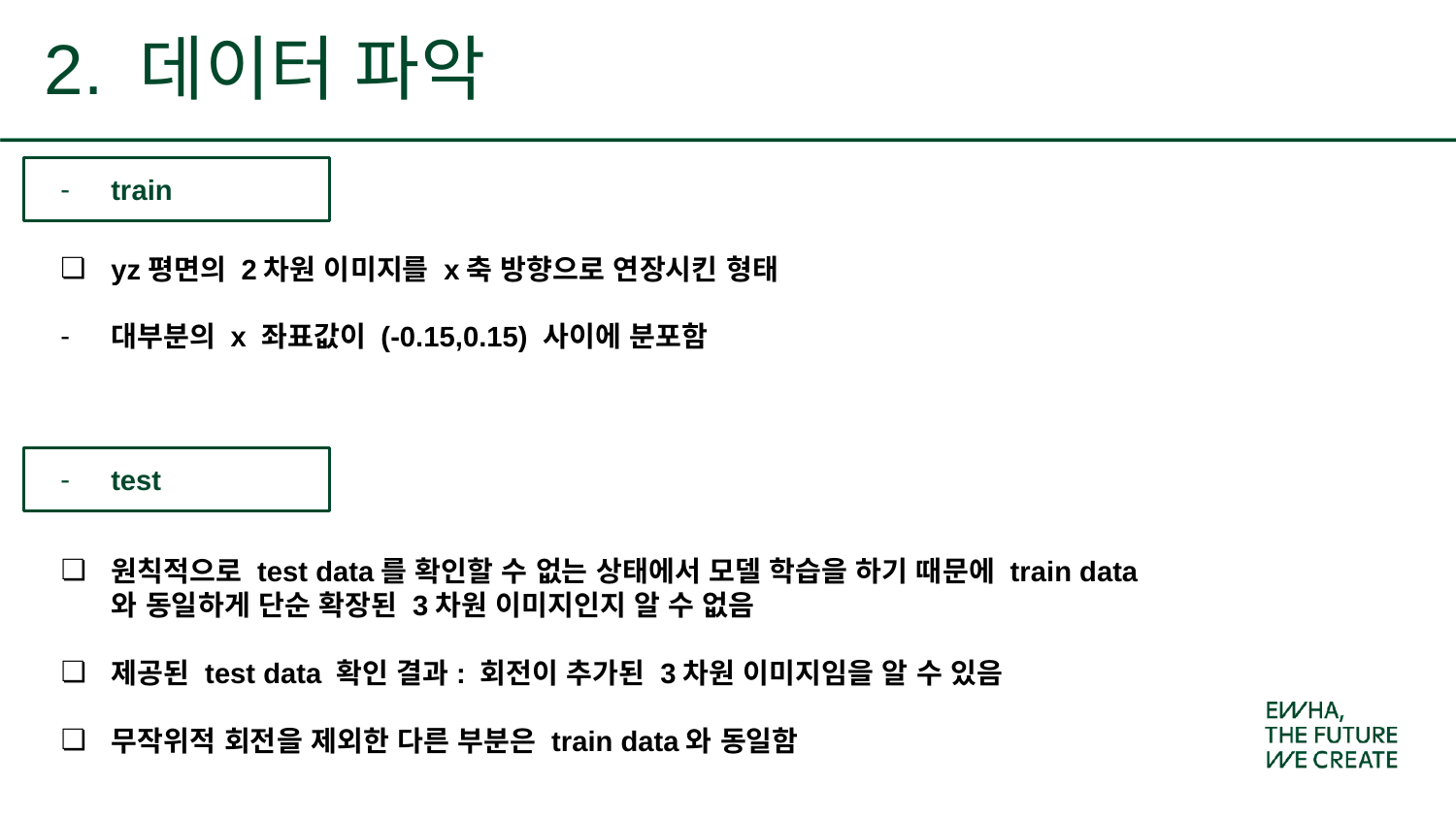

2. 데이터 파악
train
yz평면의 2차원 이미지를 x축 방향으로 연장시킨 형태

대부분의 x 좌표값이 (-0.15,0.15) 사이에 분포함
test
원칙적으로 test data를 확인할 수 없는 상태에서 모델 학습을 하기 때문에 train data와 동일하게 단순 확장된 3차원 이미지인지 알 수 없음

제공된 test data 확인 결과: 회전이 추가된 3차원 이미지임을 알 수 있음

무작위적 회전을 제외한 다른 부분은 train data와 동일함